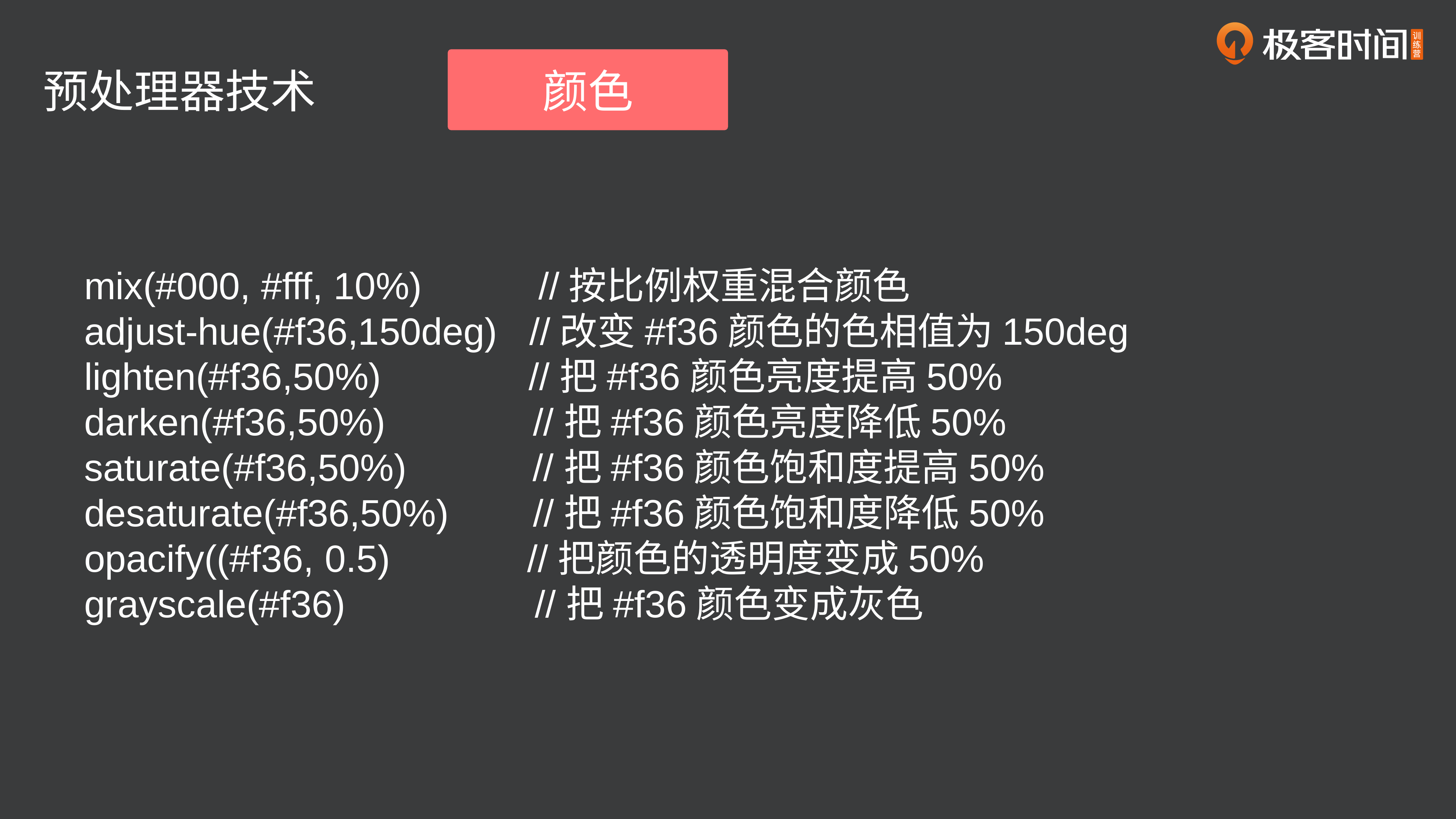

颜色
预处理器技术
mix(#000, #fff, 10%)           //按比例权重混合颜色
adjust-hue(#f36,150deg)   //改变#f36颜色的色相值为150deg
lighten(#f36,50%)              //把#f36颜色亮度提高50%
darken(#f36,50%)              //把#f36颜色亮度降低50%
saturate(#f36,50%)            //把#f36颜色饱和度提高50%
desaturate(#f36,50%)        //把#f36颜色饱和度降低50%
opacify((#f36, 0.5)             //把颜色的透明度变成50%
grayscale(#f36)                  //把#f36颜色变成灰色